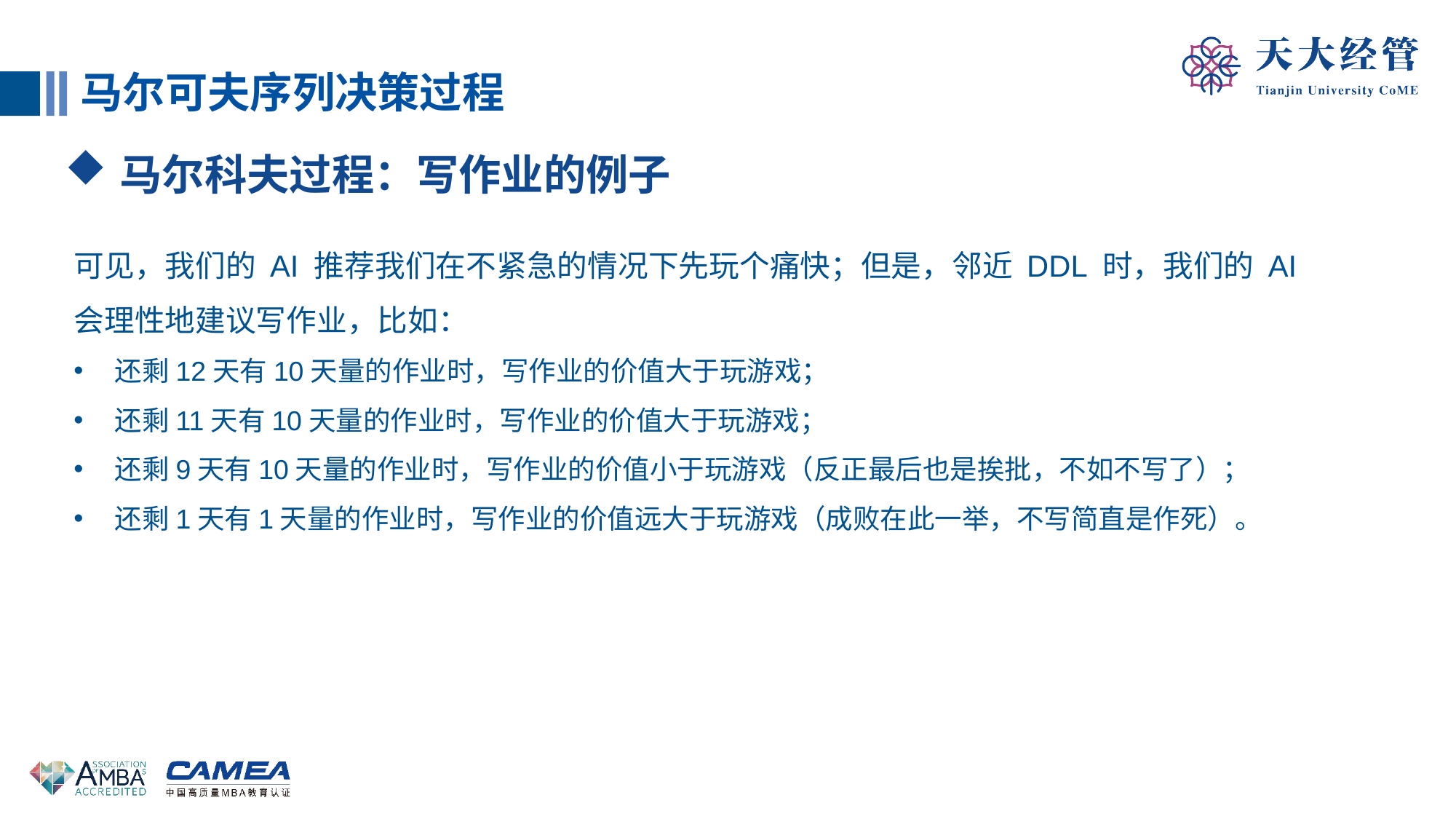

马尔可夫序列决策过程

马尔科夫过程：写作业的例子
可见，我们的 AI 推荐我们在不紧急的情况下先玩个痛快；但是，邻近 DDL 时，我们的 AI 会理性地建议写作业，比如：
还剩12天有10天量的作业时，写作业的价值大于玩游戏；
还剩11天有10天量的作业时，写作业的价值大于玩游戏；
还剩9天有10天量的作业时，写作业的价值小于玩游戏（反正最后也是挨批，不如不写了）；
还剩1天有1天量的作业时，写作业的价值远大于玩游戏（成败在此一举，不写简直是作死）。